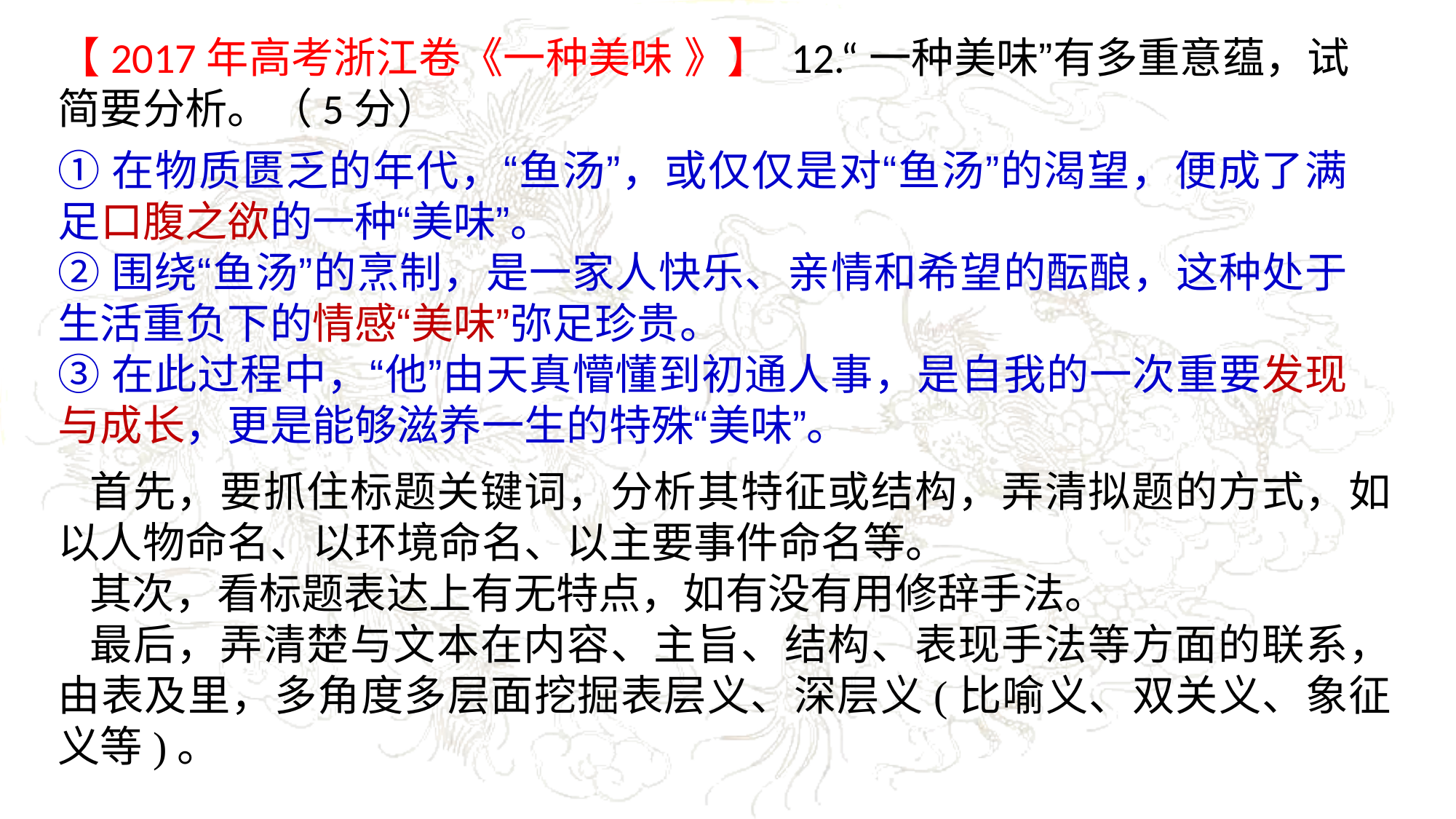

【2017年高考浙江卷《一种美味 》】 12.“一种美味”有多重意蕴，试简要分析。（5分）
①在物质匮乏的年代，“鱼汤”，或仅仅是对“鱼汤”的渴望，便成了满足口腹之欲的一种“美味”。
②围绕“鱼汤”的烹制，是一家人快乐、亲情和希望的酝酿，这种处于生活重负下的情感“美味”弥足珍贵。
③在此过程中，“他”由天真懵懂到初通人事，是自我的一次重要发现与成长，更是能够滋养一生的特殊“美味”。
首先，要抓住标题关键词，分析其特征或结构，弄清拟题的方式，如以人物命名、以环境命名、以主要事件命名等。
其次，看标题表达上有无特点，如有没有用修辞手法。
最后，弄清楚与文本在内容、主旨、结构、表现手法等方面的联系，由表及里，多角度多层面挖掘表层义、深层义(比喻义、双关义、象征义等)。